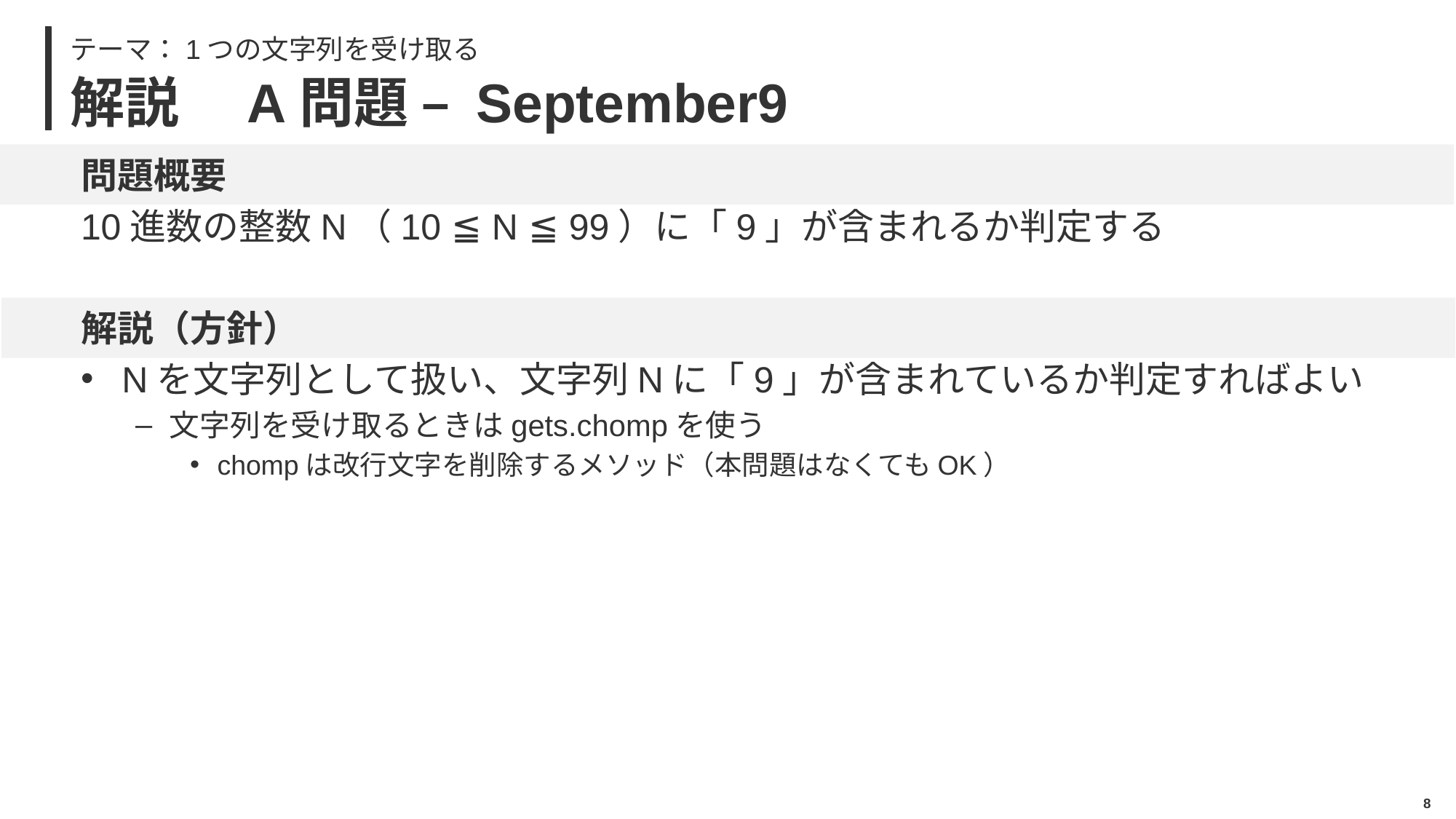

テーマ：1つの文字列を受け取る
# 解説　A問題 – September9

問題概要
10進数の整数N（10 ≦ N ≦ 99）に「9」が含まれるか判定する

解説（方針）
Nを文字列として扱い、文字列Nに「9」が含まれているか判定すればよい
文字列を受け取るときはgets.chompを使う
chompは改行文字を削除するメソッド（本問題はなくてもOK）

8